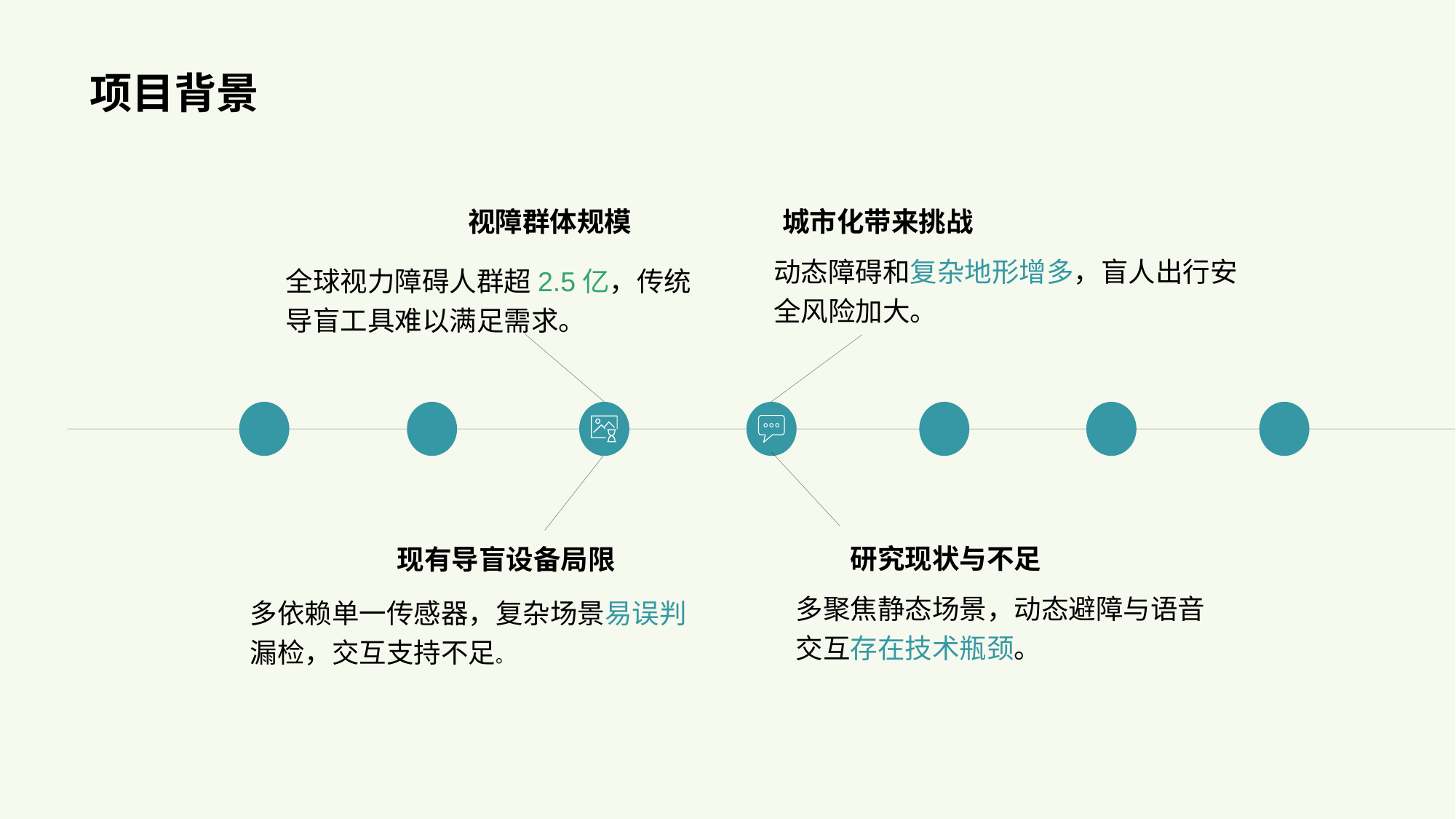

# 项目背景
城市化带来挑战
动态障碍和复杂地形增多，盲人出行安全风险加大。

视障群体规模
全球视力障碍人群超2.5亿，传统导盲工具难以满足需求。

现有导盲设备局限
多依赖单一传感器，复杂场景易误判漏检，交互支持不足。

研究现状与不足
多聚焦静态场景，动态避障与语音交互存在技术瓶颈。